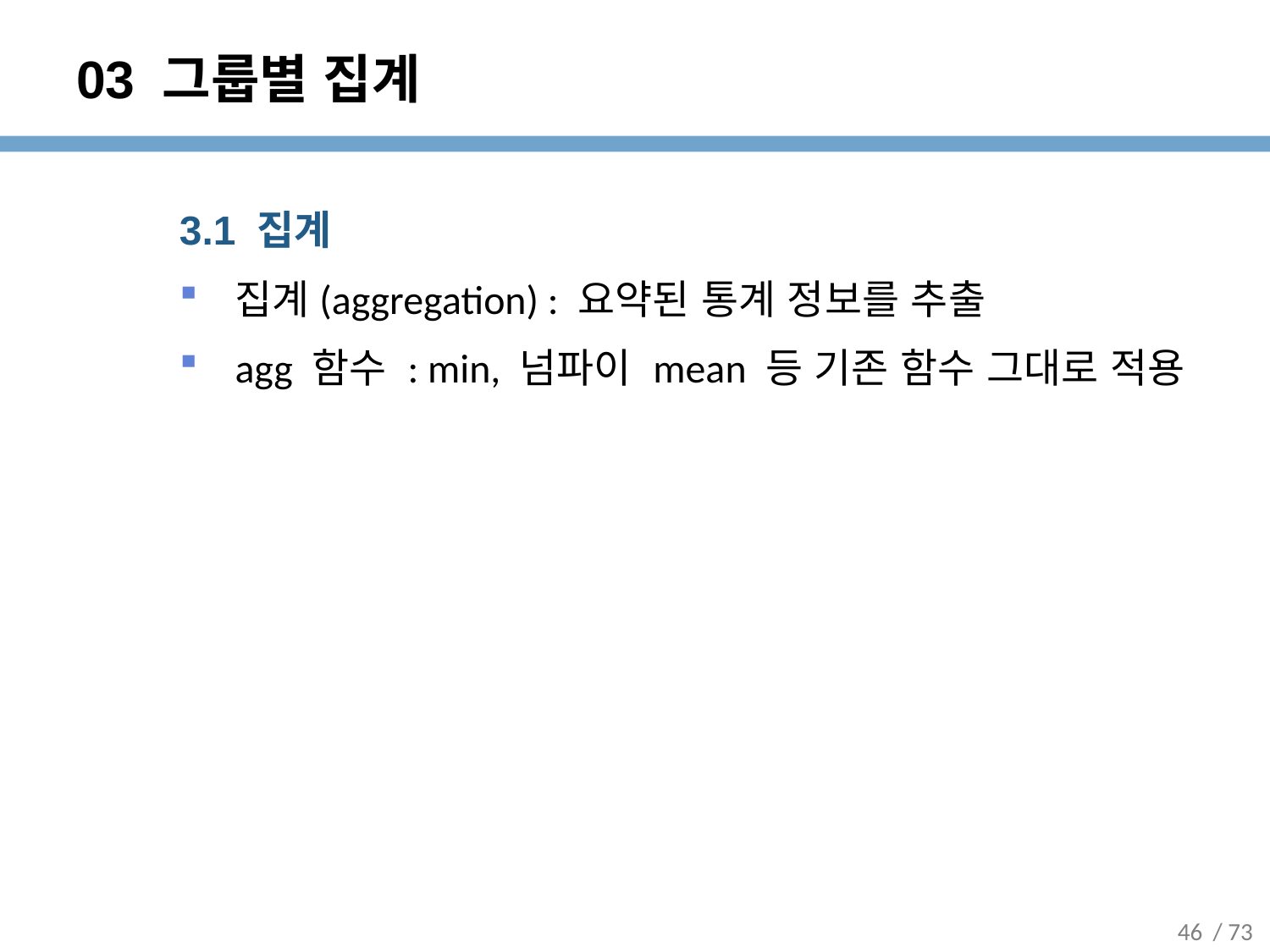

# 03 그룹별 집계
3.1 집계
집계(aggregation) : 요약된 통계 정보를 추출
agg 함수 : min, 넘파이 mean 등 기존 함수 그대로 적용

46
/ 73